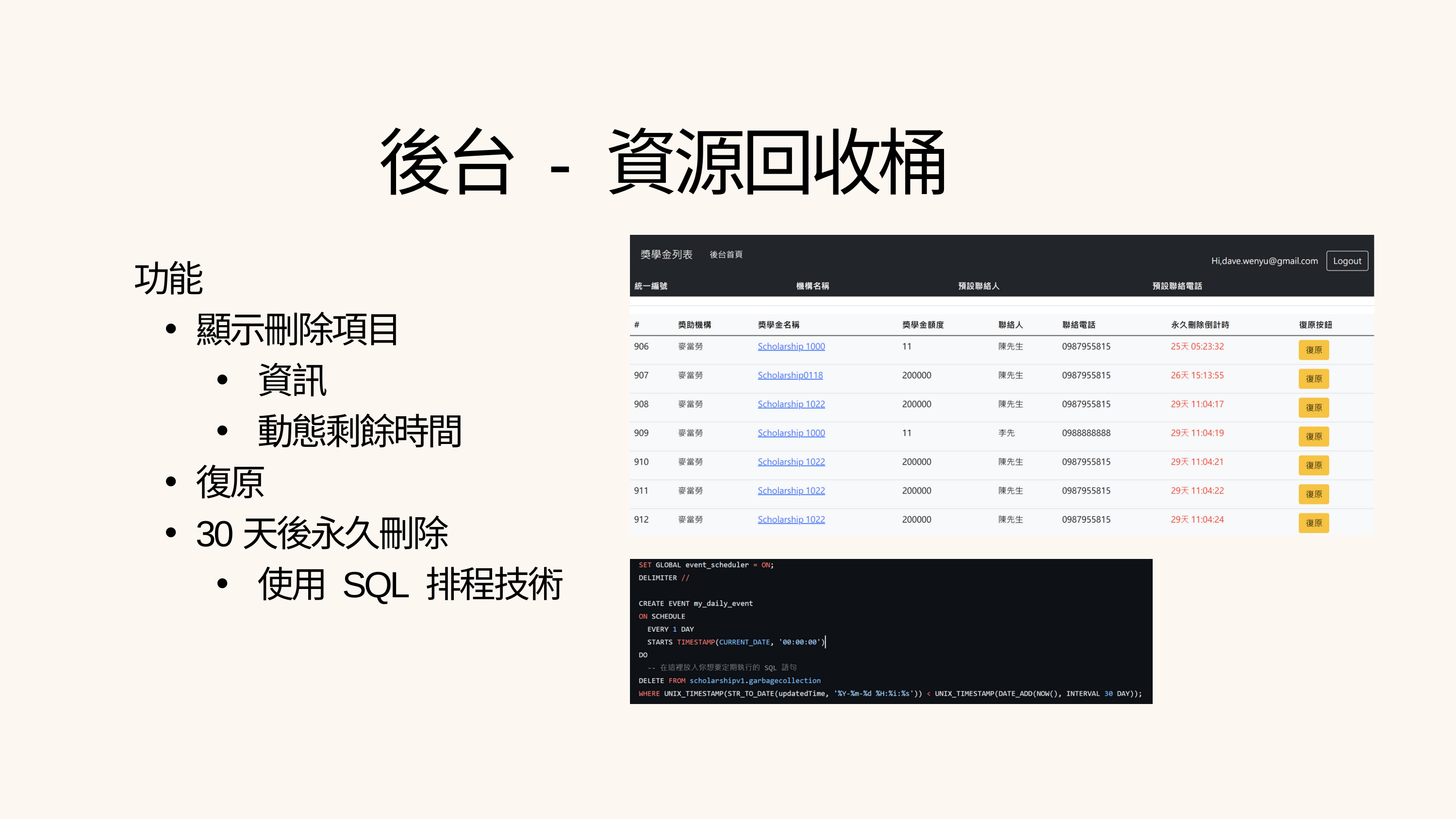

後台 - 資源回收桶

功能
顯示刪除項目
資訊
動態剩餘時間
復原
30天後永久刪除
使用 SQL 排程技術